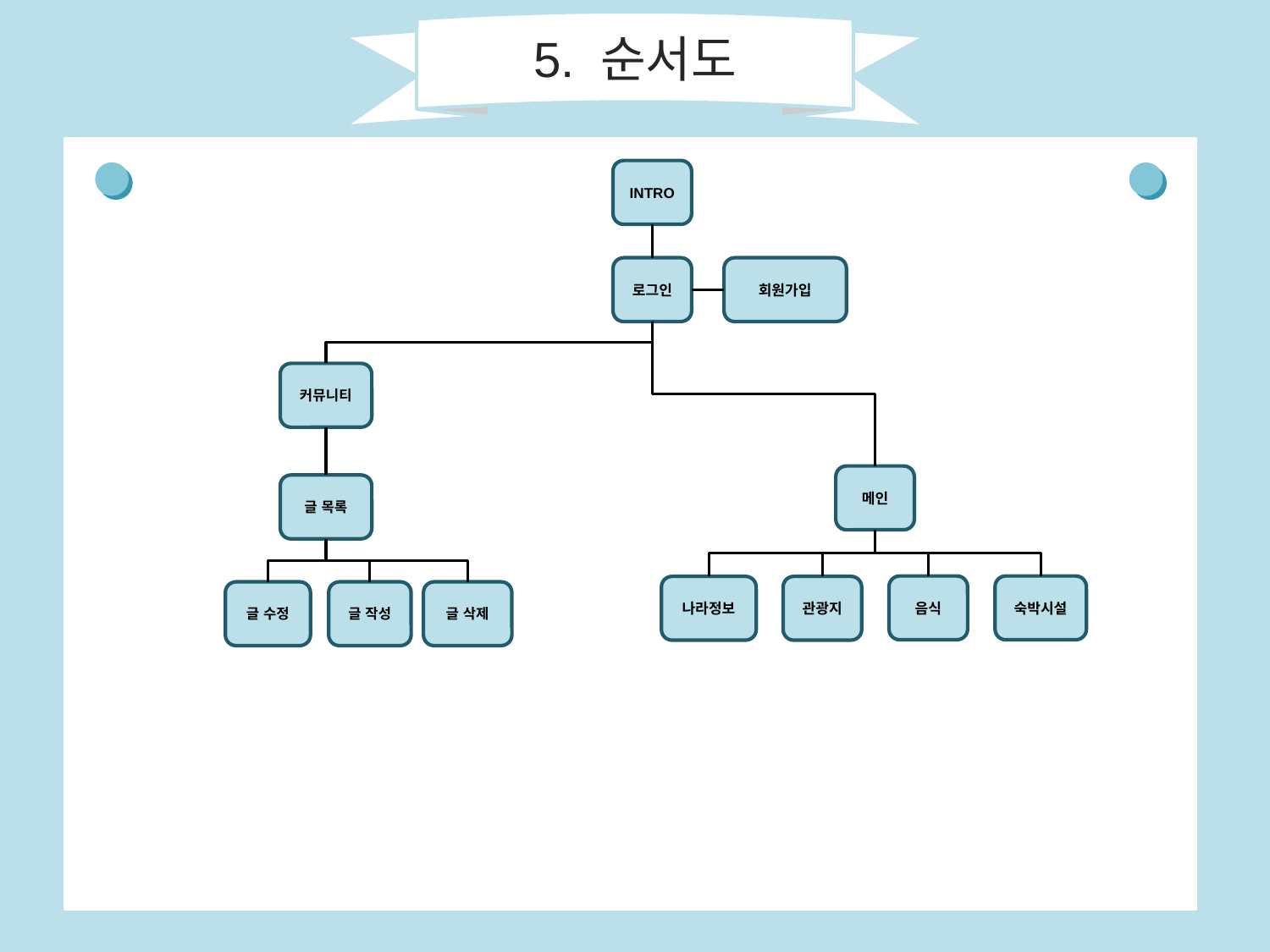

5. 순서도

INTRO
회원가입
로그인
커뮤니티
메인
글 목록
음식
숙박시설
나라정보
관광지
글 수정
글 작성
글 삭제